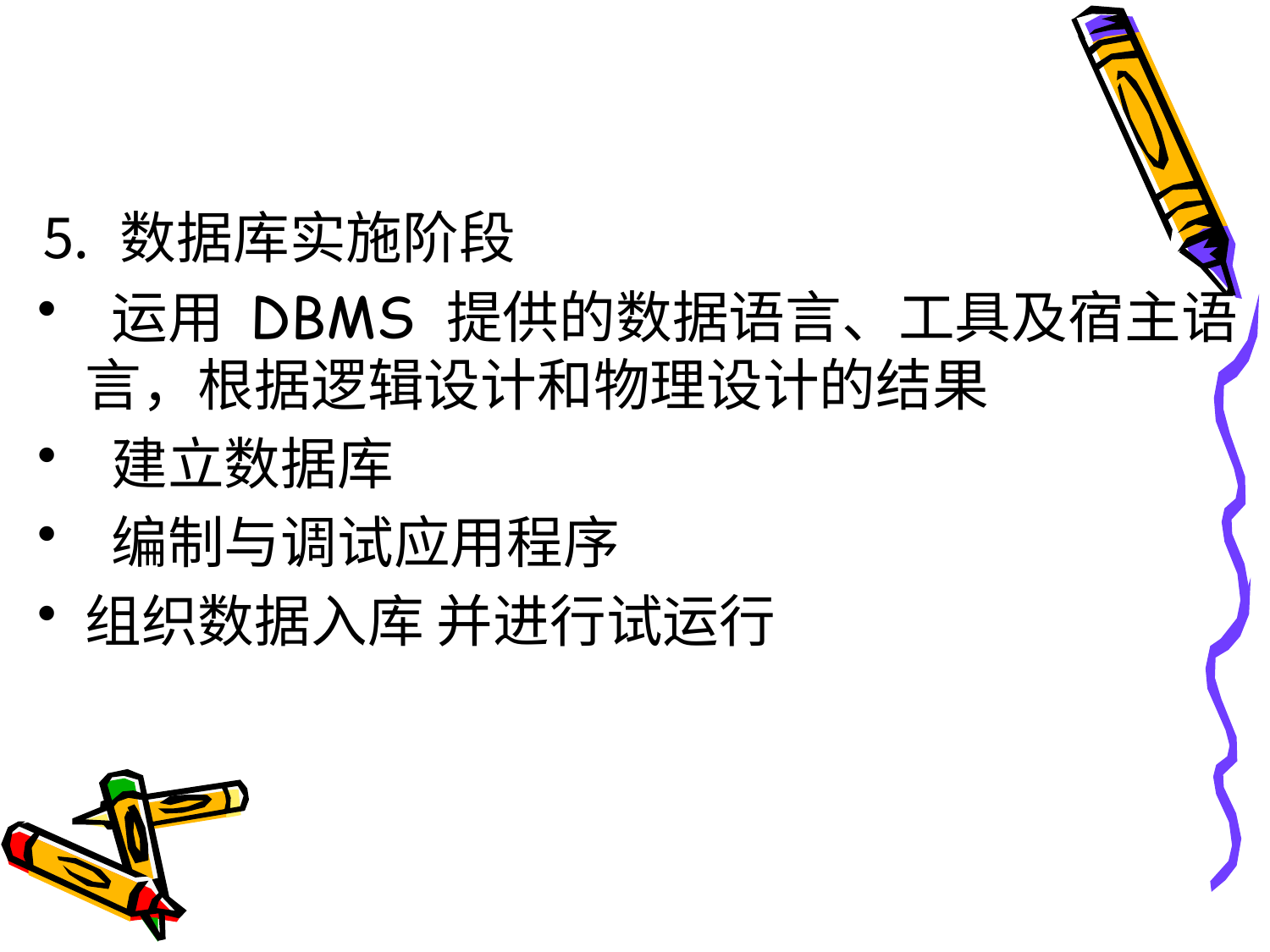

#
⒌ 数据库实施阶段
 运用 DBMS 提供的数据语言、工具及宿主语言，根据逻辑设计和物理设计的结果
 建立数据库
 编制与调试应用程序
组织数据入库 并进行试运行